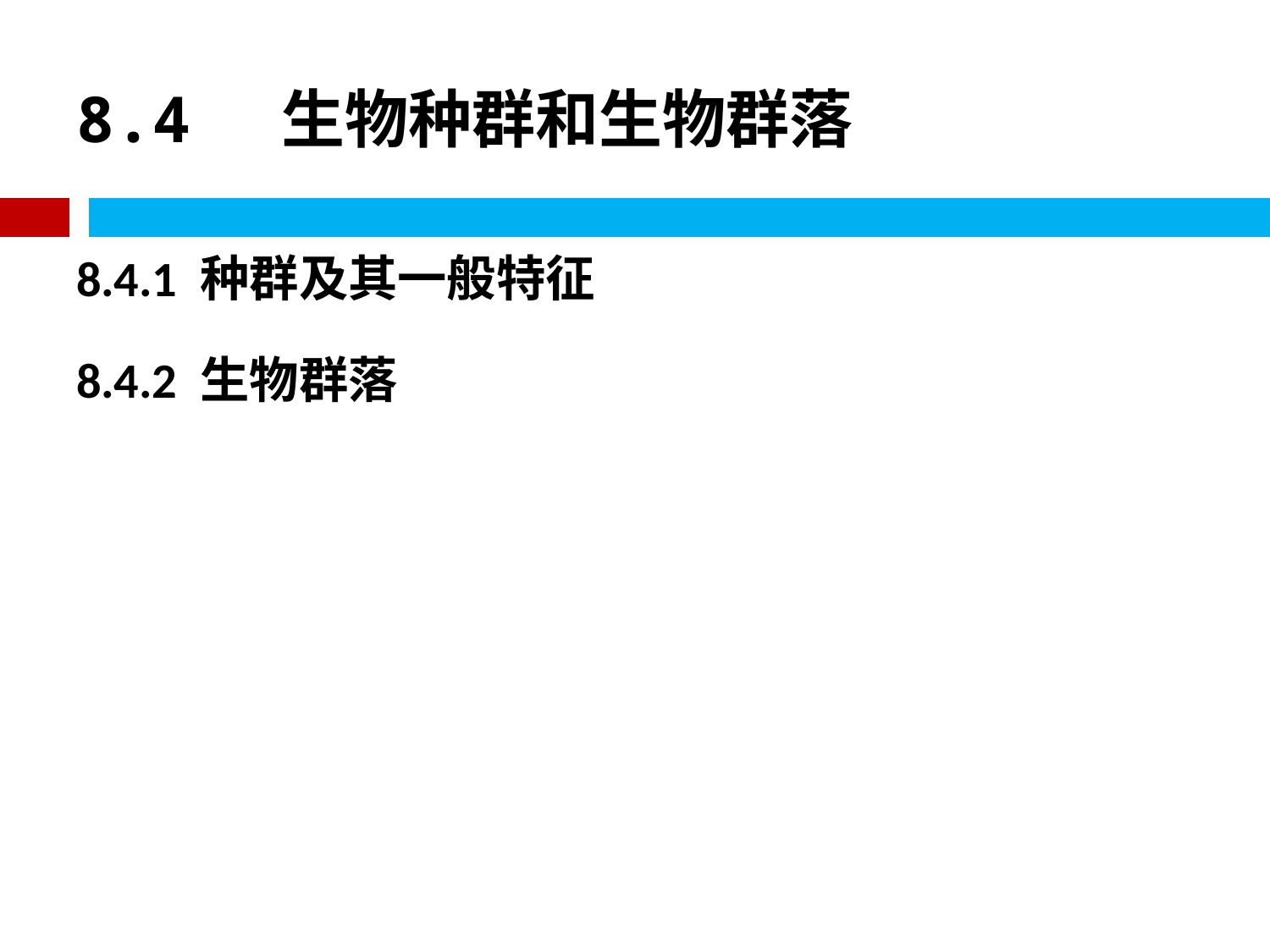

# 8.4  生物种群和生物群落
8.4.1 种群及其一般特征
8.4.2 生物群落